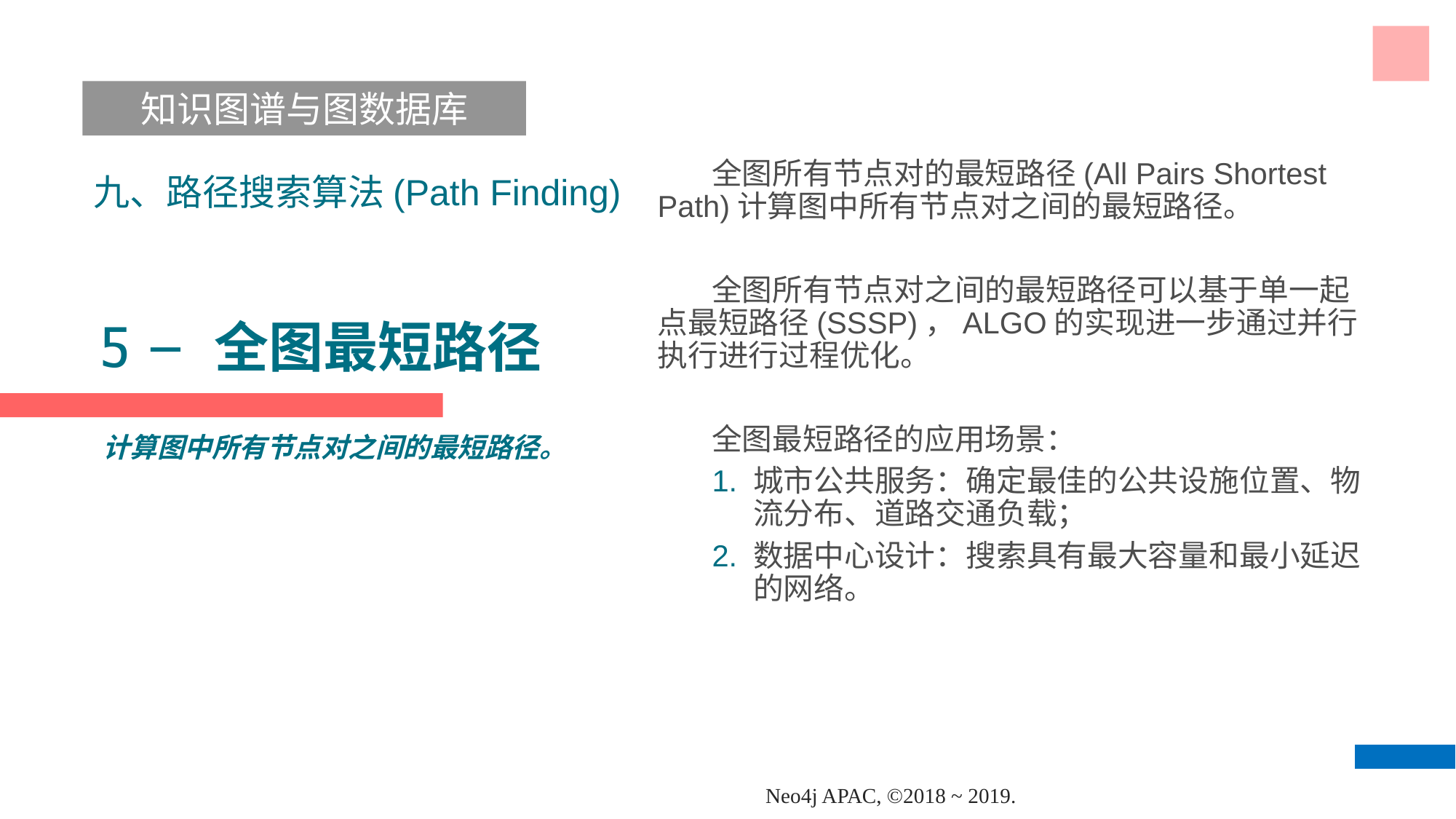

知识图谱与图数据库
       全图所有节点对的最短路径(All Pairs Shortest Path)计算图中所有节点对之间的最短路径。

       全图所有节点对之间的最短路径可以基于单一起点最短路径(SSSP)，ALGO的实现进一步通过并行执行进行过程优化。

       全图最短路径的应用场景：
城市公共服务：确定最佳的公共设施位置、物流分布、道路交通负载；
数据中心设计：搜索具有最大容量和最小延迟的网络。

九、路径搜索算法(Path Finding)
# 5 – 全图最短路径
计算图中所有节点对之间的最短路径。